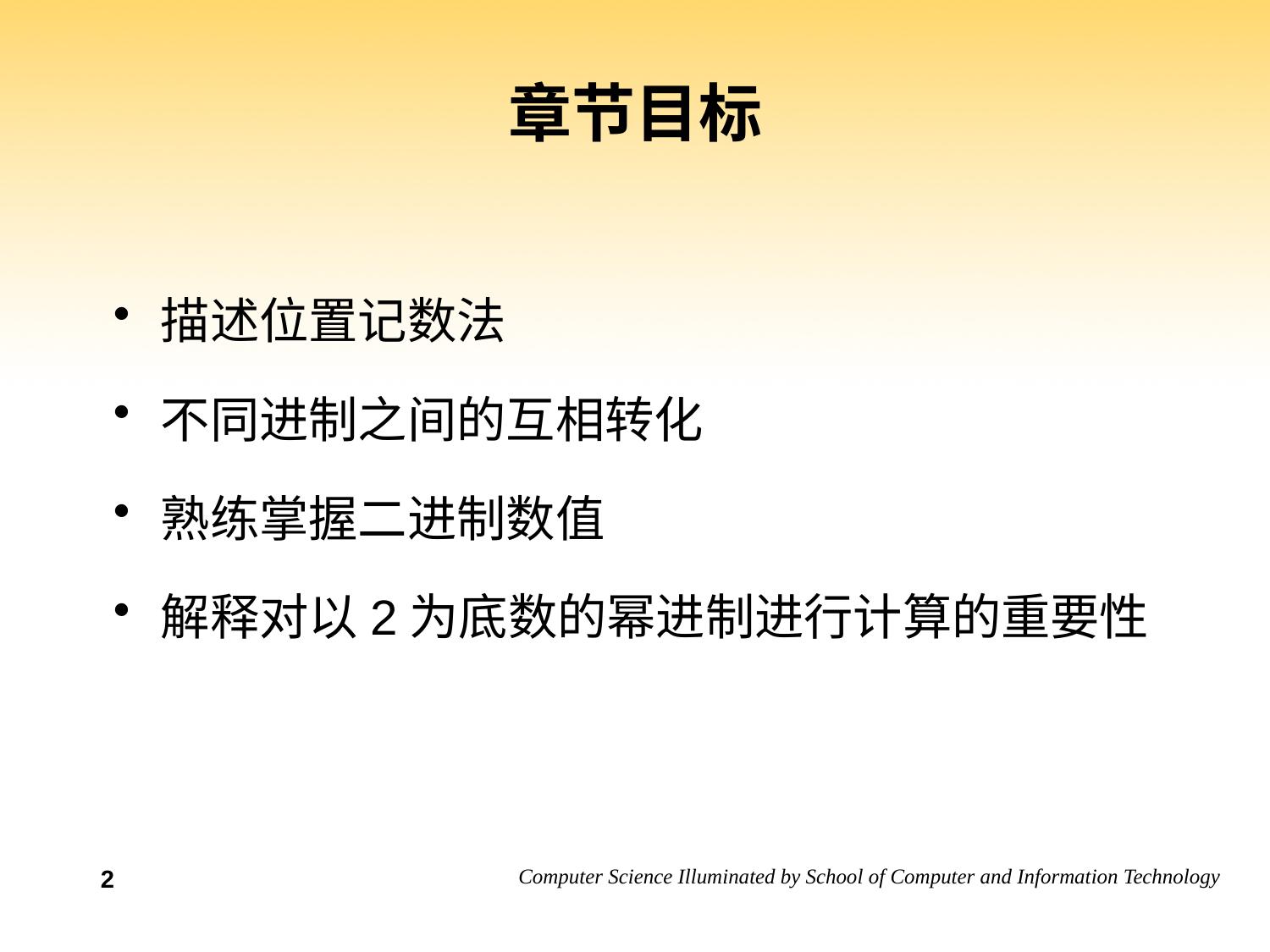

# 章节目标
描述位置记数法
不同进制之间的互相转化
熟练掌握二进制数值
解释对以2为底数的幂进制进行计算的重要性

2
24
6